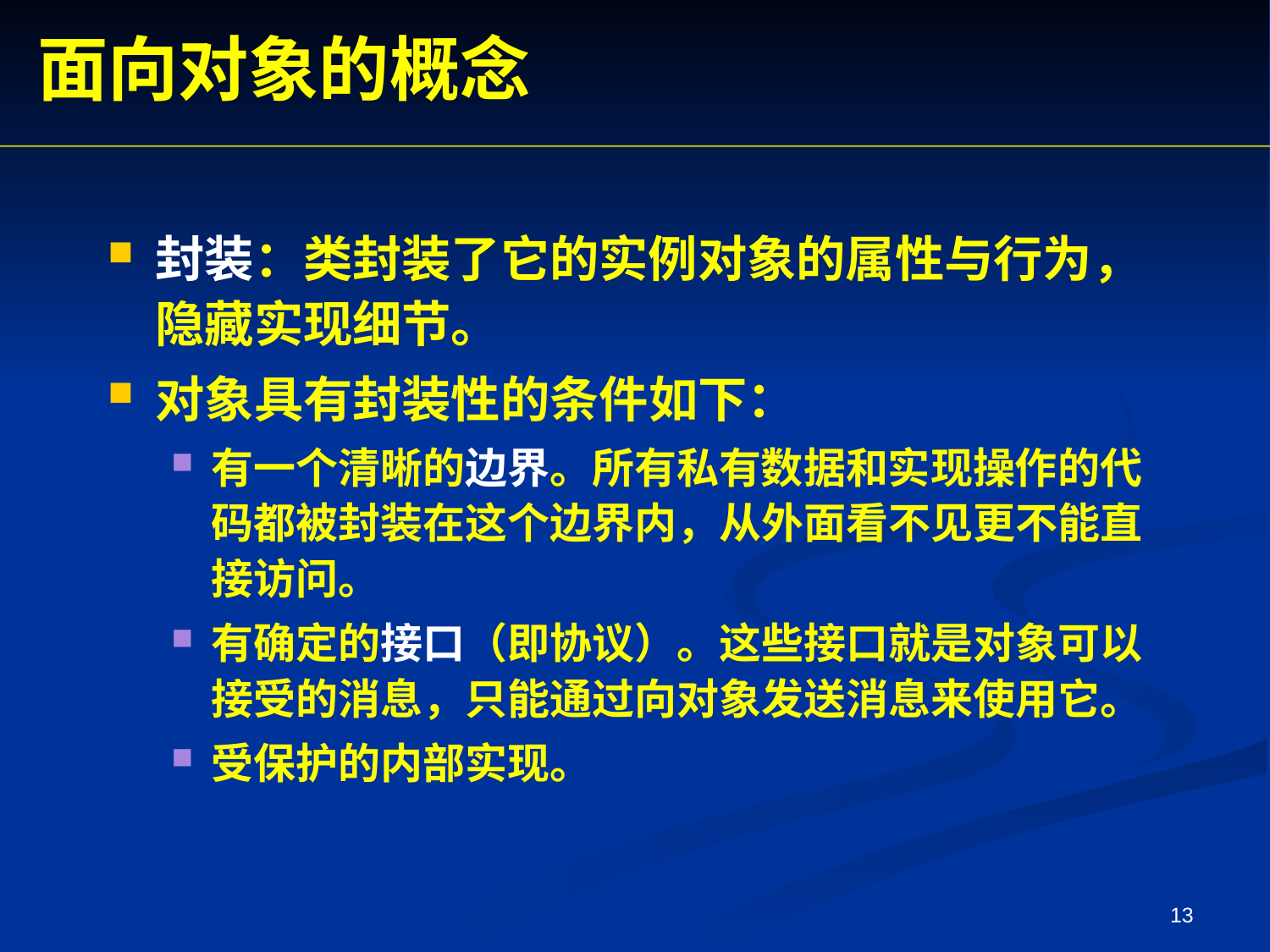

面向对象的概念

封装：类封装了它的实例对象的属性与行为，隐藏实现细节。
对象具有封装性的条件如下：
有一个清晰的边界。所有私有数据和实现操作的代码都被封装在这个边界内，从外面看不见更不能直接访问。
有确定的接口（即协议）。这些接口就是对象可以接受的消息，只能通过向对象发送消息来使用它。
受保护的内部实现。
13